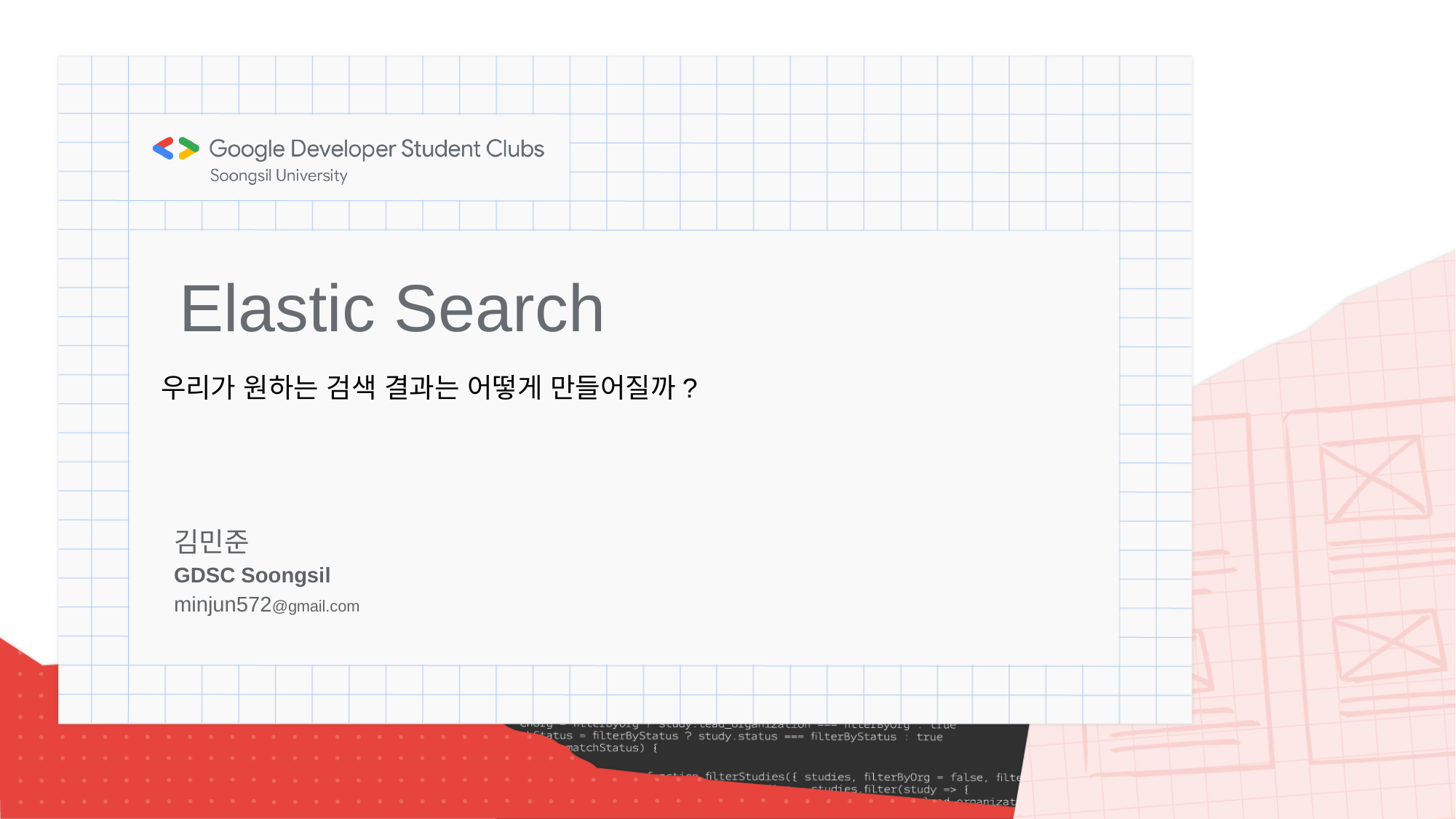

Elastic Search
우리가 원하는 검색 결과는 어떻게 만들어질까?

김민준
GDSC Soongsil
minjun572@gmail.com